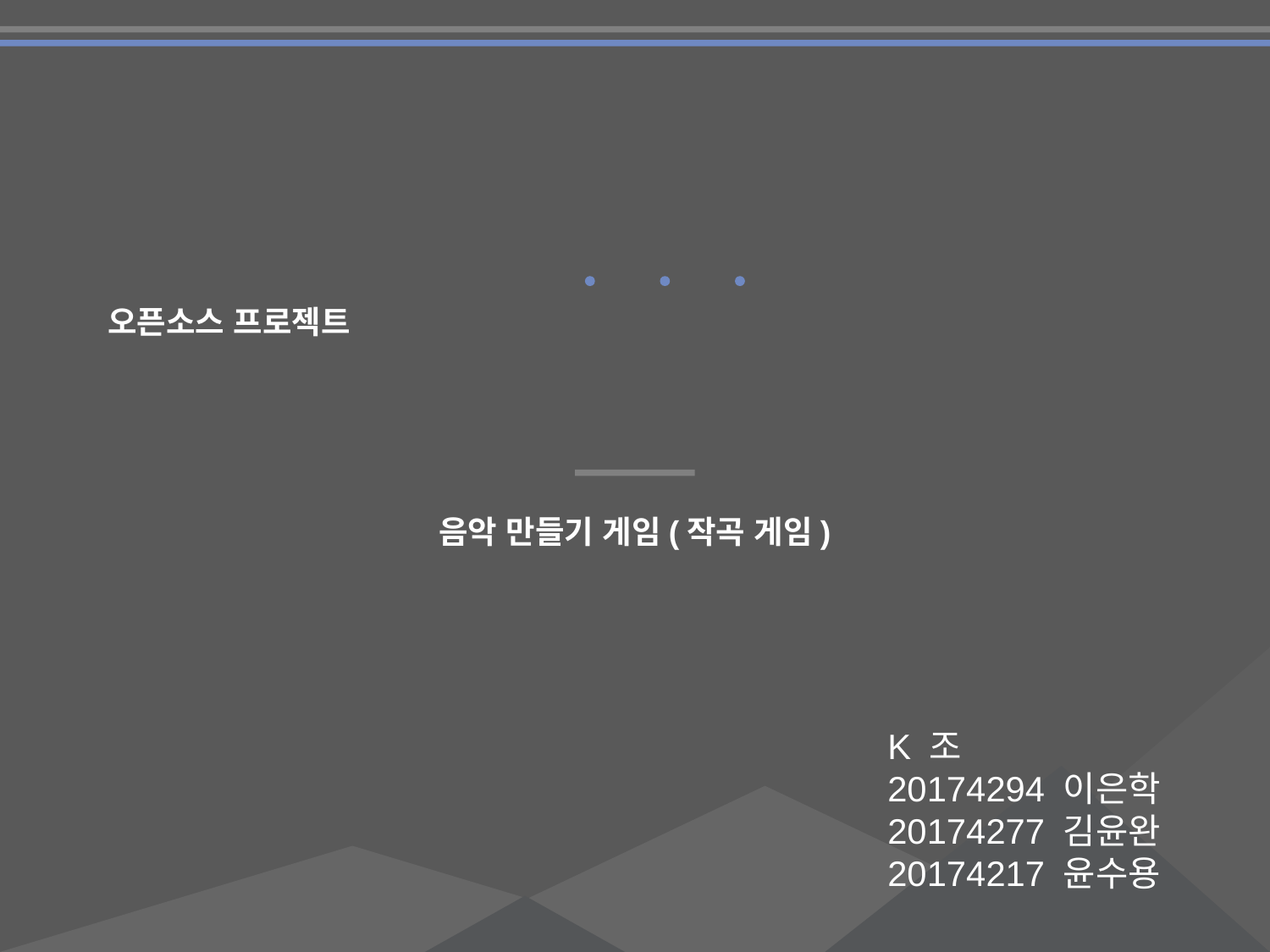

오픈소스 프로젝트

음악 만들기 게임(작곡 게임)
K 조
20174294 이은학
20174277 김윤완
20174217 윤수용